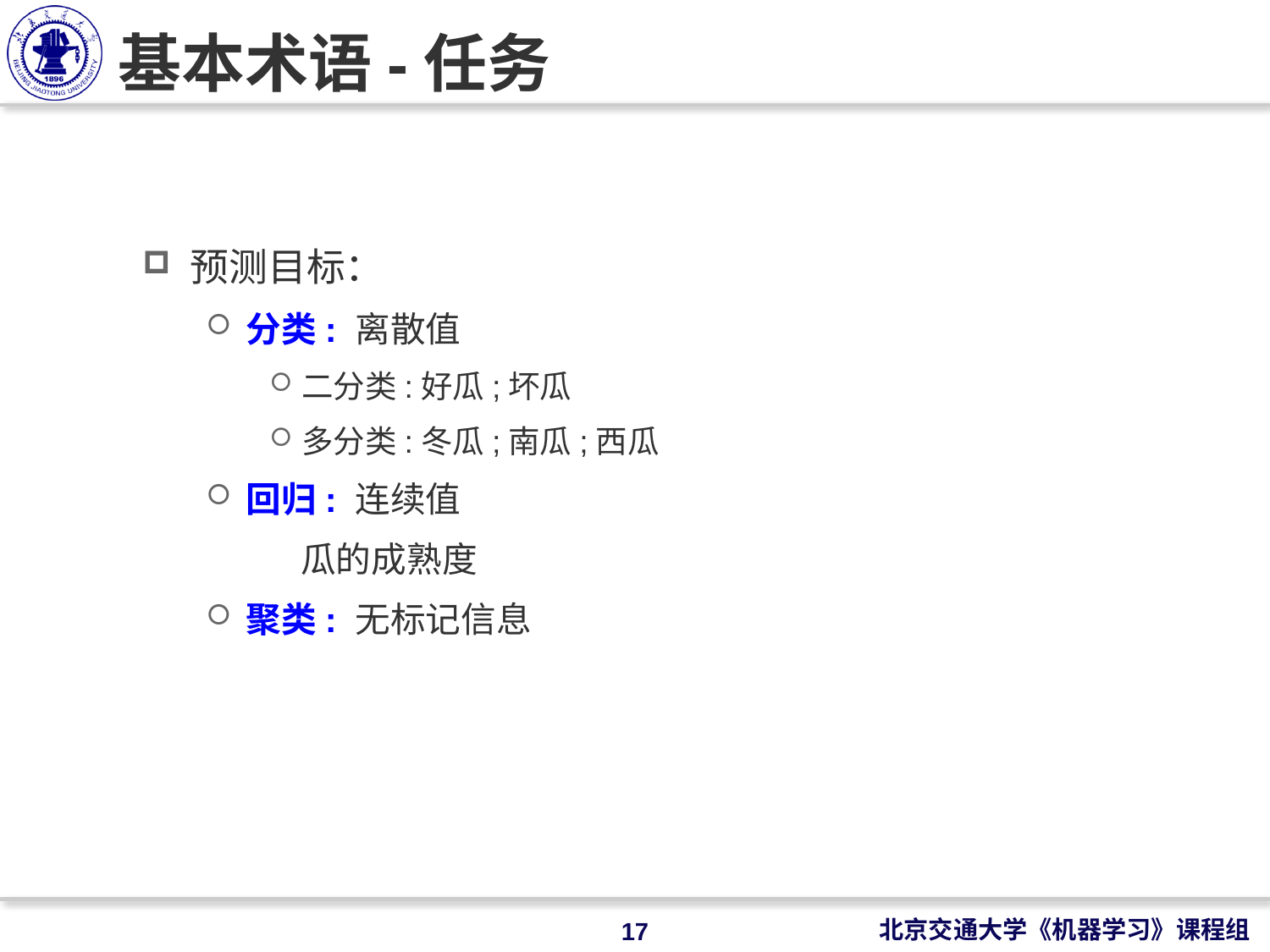

# 基本术语-任务
预测目标：
分类: 离散值
二分类:好瓜;坏瓜
多分类:冬瓜;南瓜;西瓜
回归: 连续值
           瓜的成熟度
聚类: 无标记信息